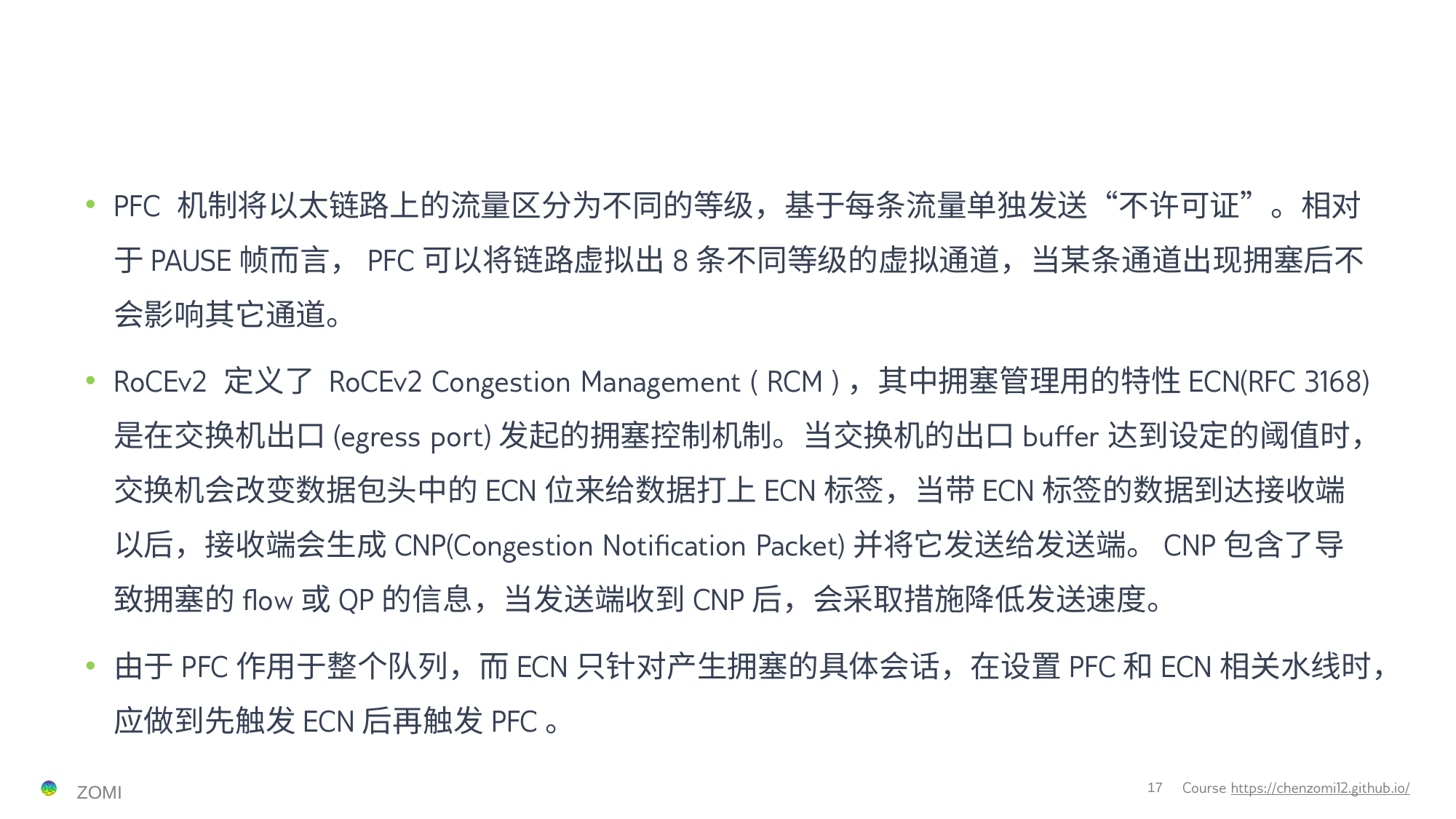

#
PFC 机制将以太链路上的流量区分为不同的等级，基于每条流量单独发送“不许可证”。相对于PAUSE帧而言，PFC可以将链路虚拟出8条不同等级的虚拟通道，当某条通道出现拥塞后不会影响其它通道。
RoCEv2 定义了 RoCEv2 Congestion Management ( RCM )，其中拥塞管理用的特性ECN(RFC 3168)是在交换机出口(egress port)发起的拥塞控制机制。当交换机的出口buffer达到设定的阈值时，交换机会改变数据包头中的ECN位来给数据打上ECN标签，当带ECN标签的数据到达接收端以后，接收端会生成CNP(Congestion Notification Packet)并将它发送给发送端。CNP包含了导致拥塞的flow或QP的信息，当发送端收到CNP后，会采取措施降低发送速度。
由于PFC作用于整个队列，而ECN只针对产生拥塞的具体会话，在设置PFC和ECN相关水线时，应做到先触发ECN后再触发PFC。